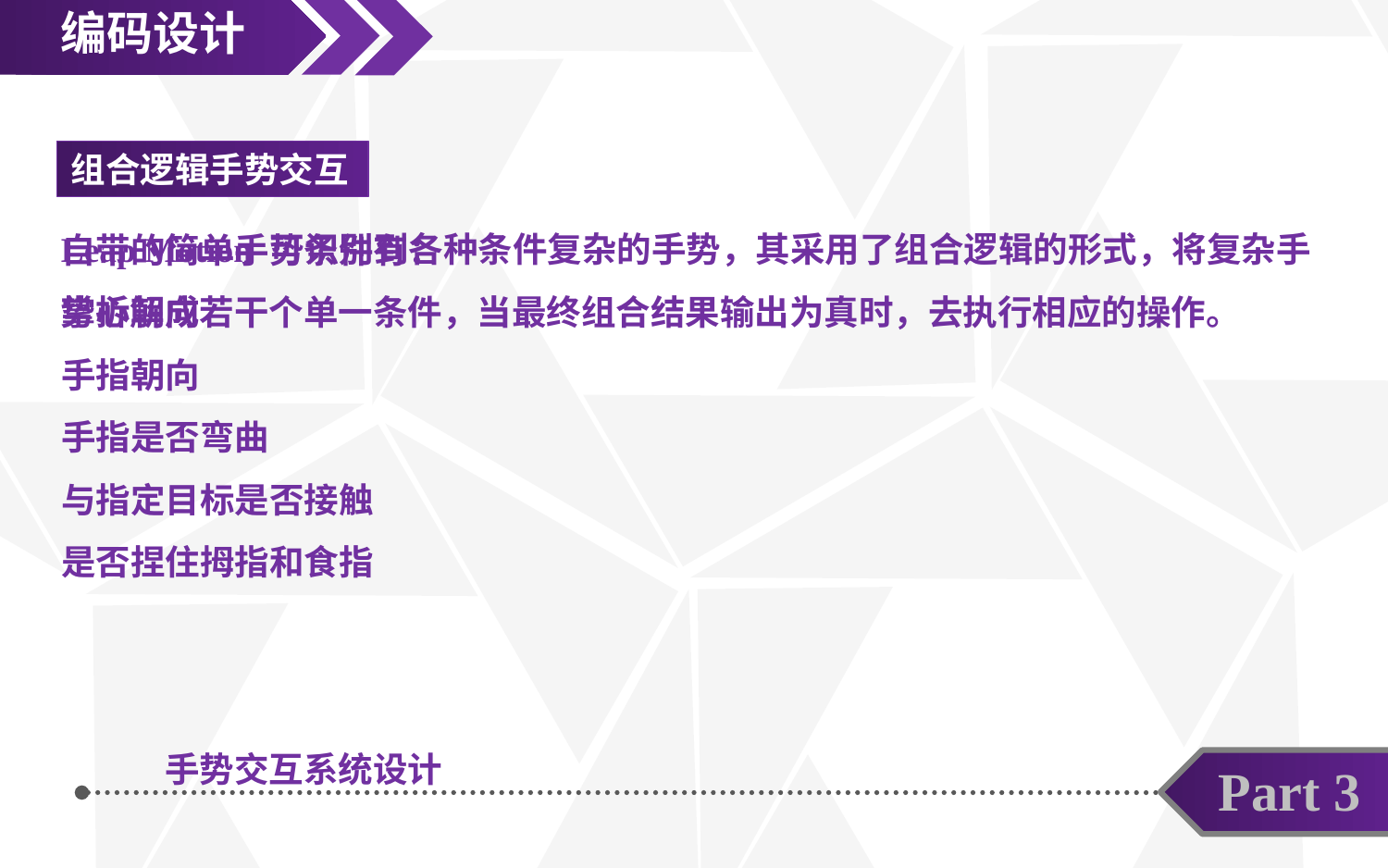

编码设计

组合逻辑手势交互
Leap Motion 可识别到各种条件复杂的手势，其采用了组合逻辑的形式，将复杂手势拆解成若干个单一条件，当最终组合结果输出为真时，去执行相应的操作。
自带的简单手势条件有：
掌心朝向
手指朝向
手指是否弯曲
与指定目标是否接触
是否捏住拇指和食指
手势交互系统设计
Part 3